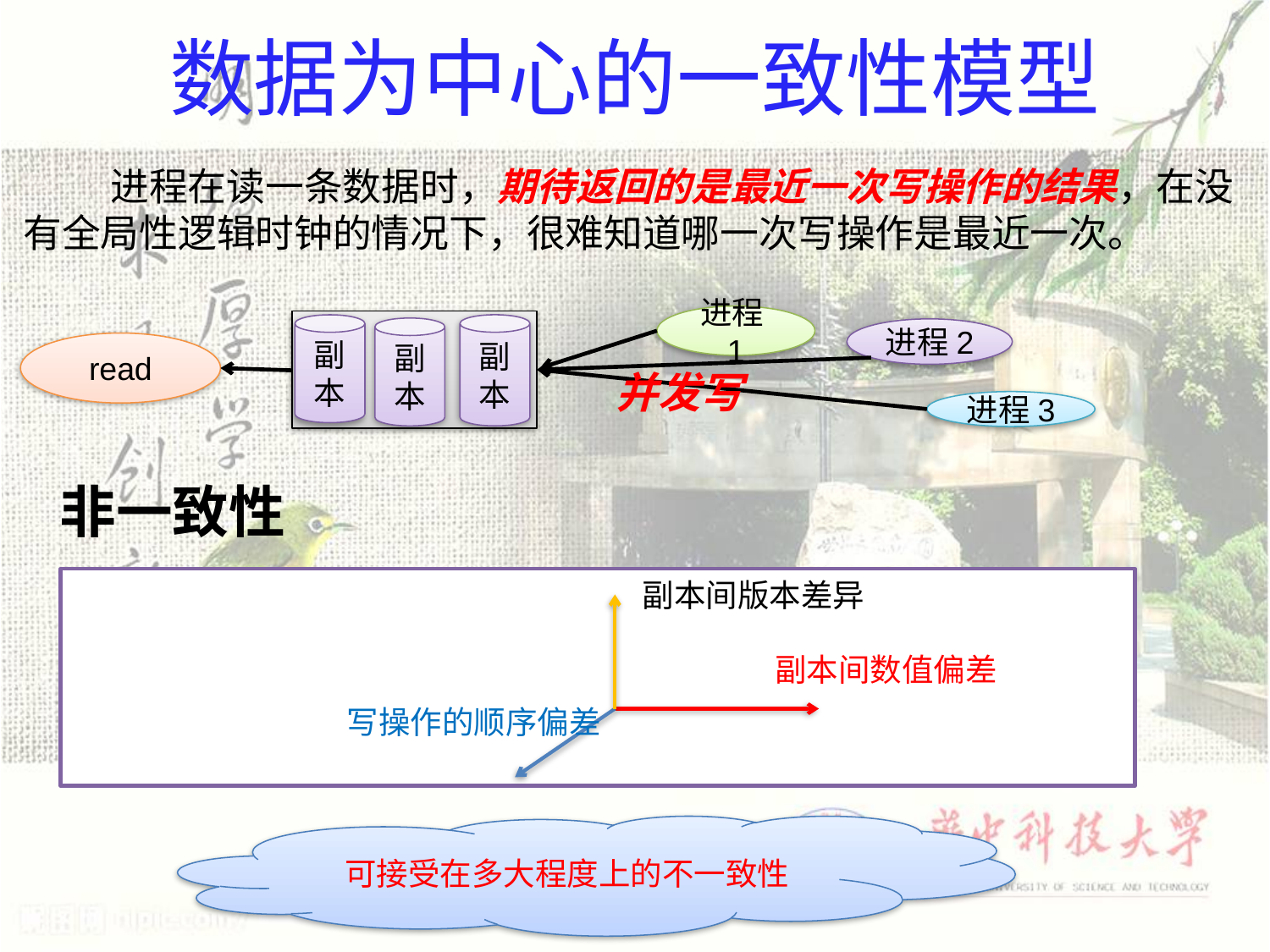

# 数据为中心的一致性模型
         进程在读一条数据时，期待返回的是最近一次写操作的结果，在没有全局性逻辑时钟的情况下，很难知道哪一次写操作是最近一次。
进程1

副本
副本
副本
进程2
read
并发写
进程3
非一致性

副本间版本差异
副本间数值偏差
写操作的顺序偏差
可接受在多大程度上的不一致性